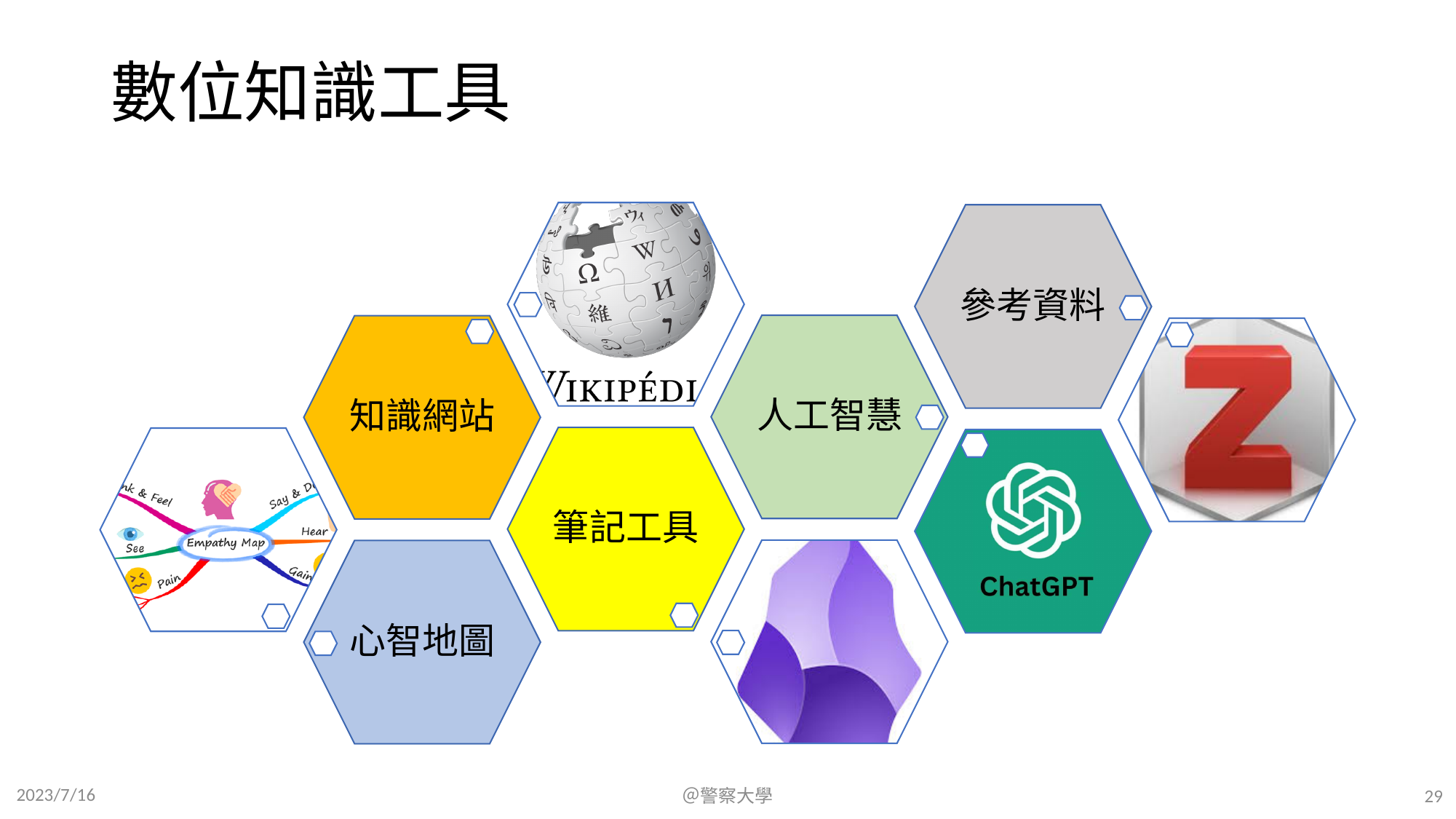

# 數位知識工具
心智地圖
筆記工具
知識網站
人工智慧
參考資料
2023/7/16
＠警察大學
29